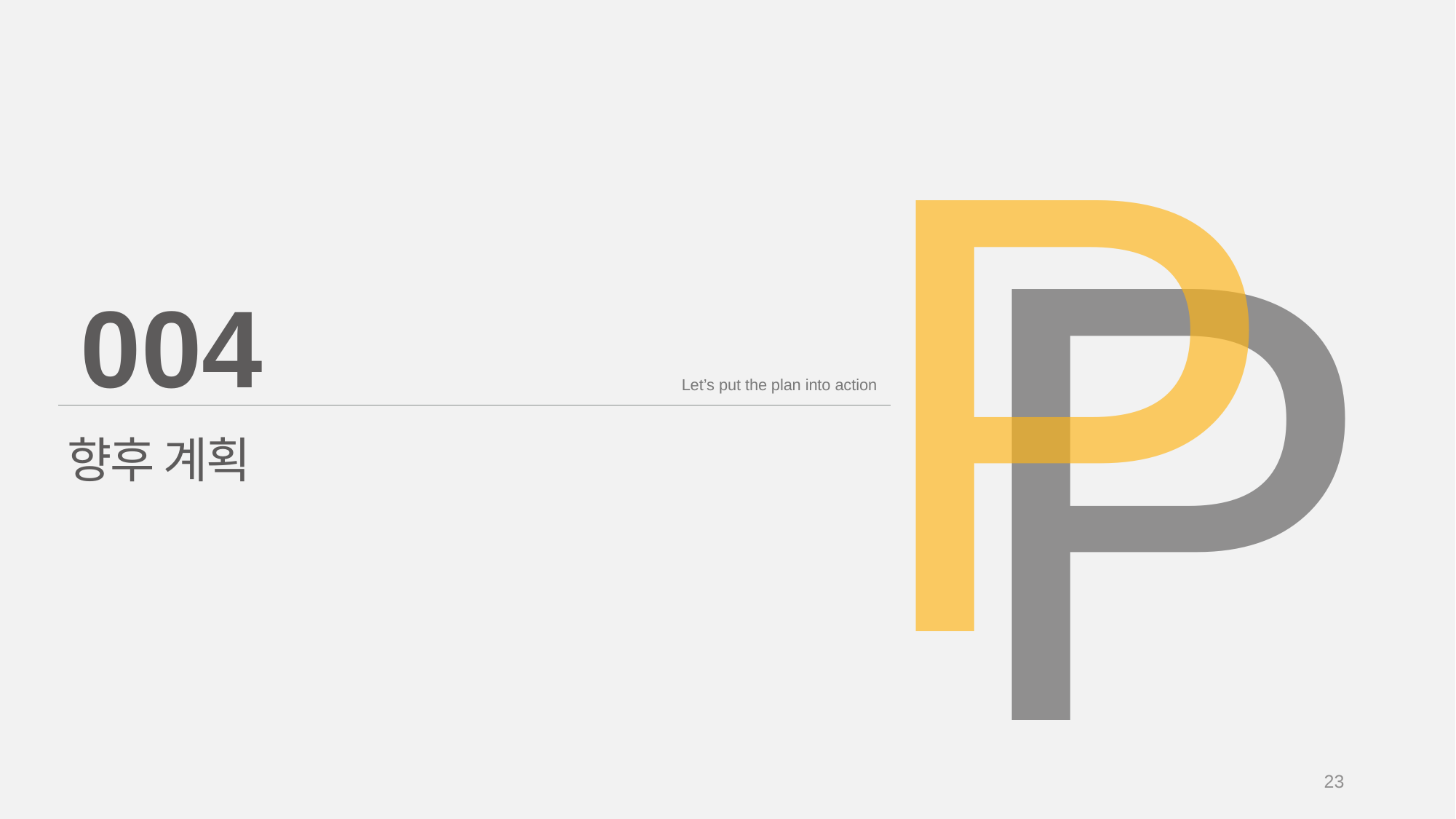

P
P
004
Let’s put the plan into action
향후 계획
23